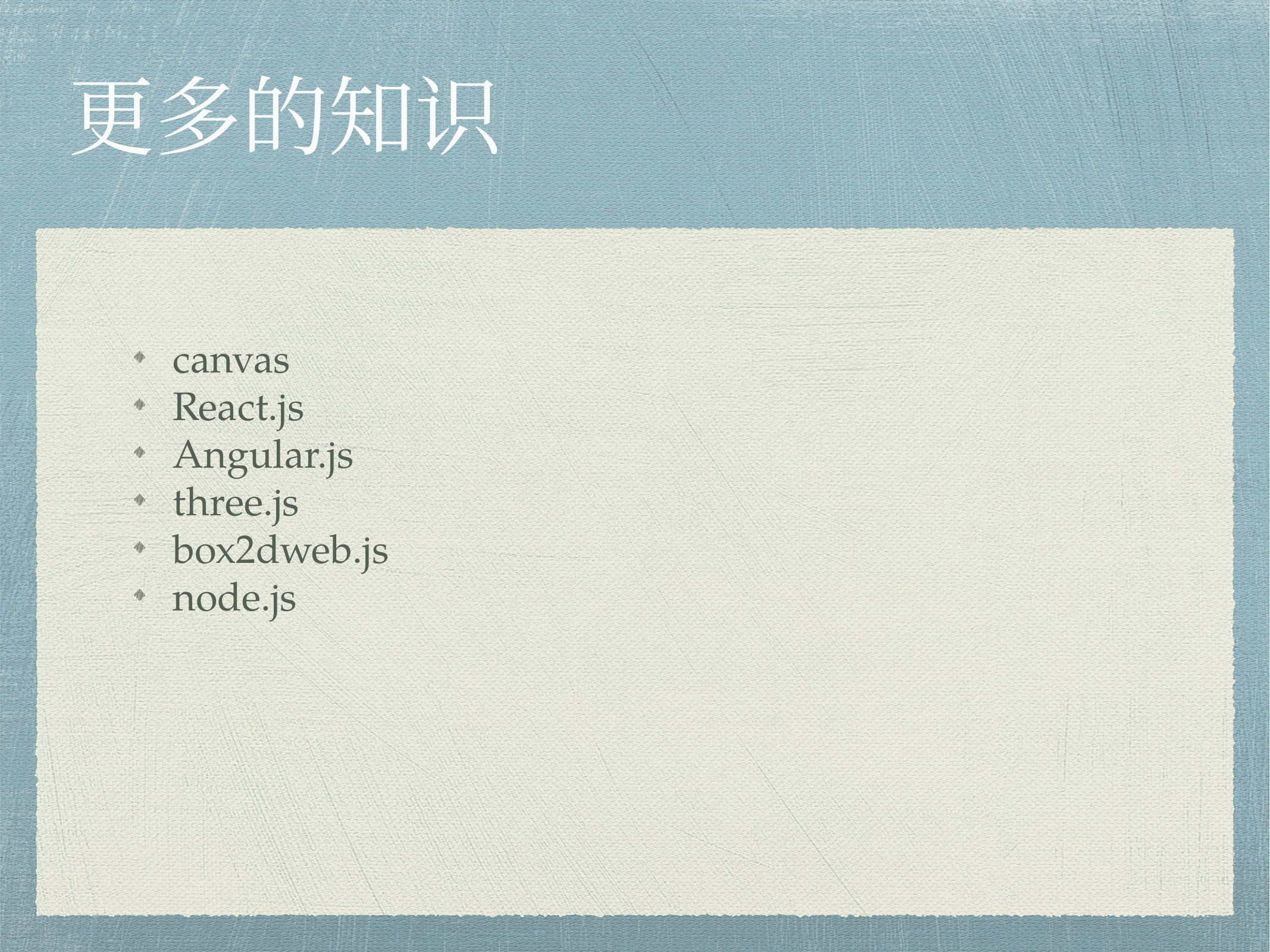

# 更多的知识
canvas
React.js
Angular.js
three.js
box2dweb.js
node.js